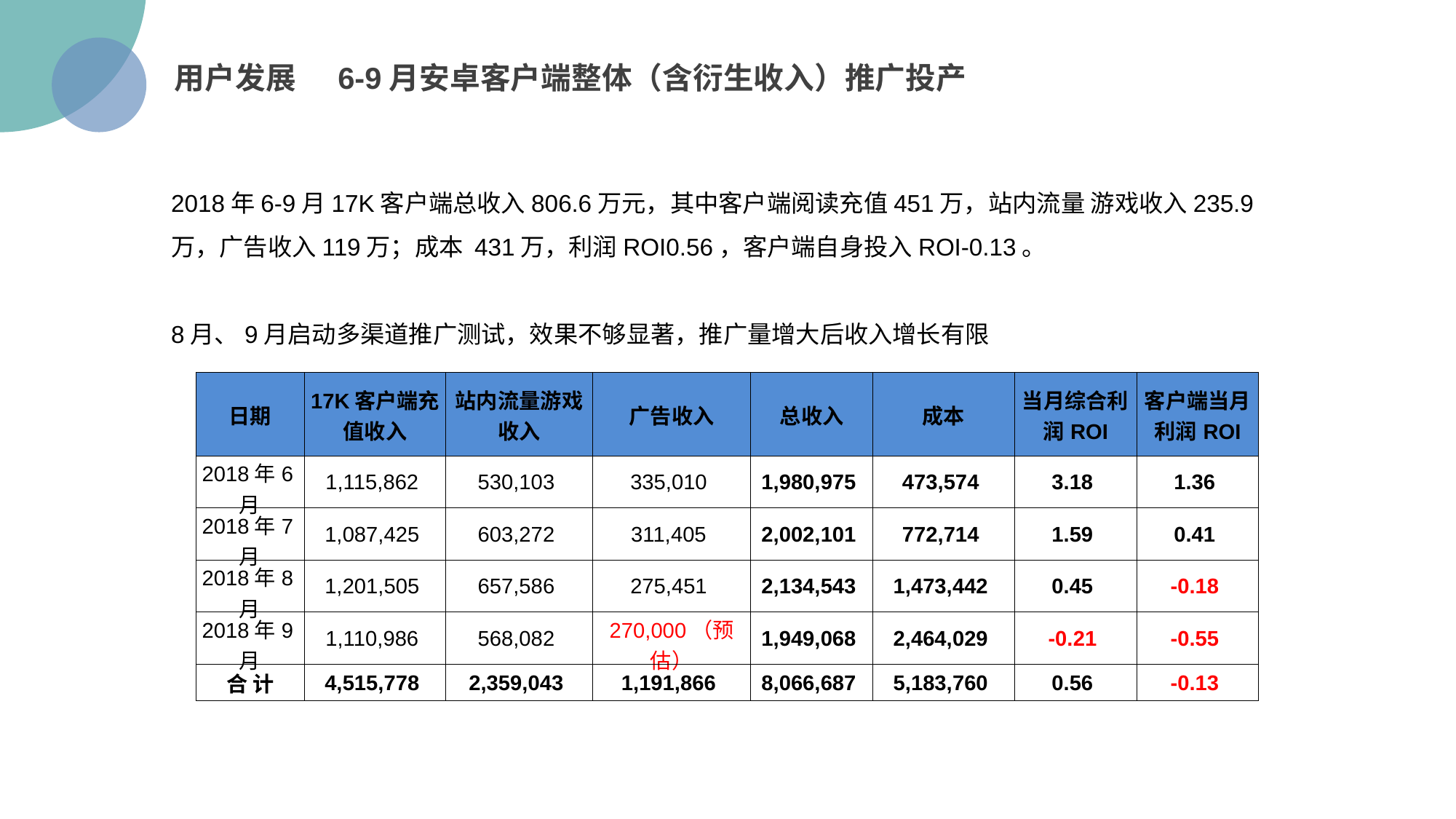

用户发展     6-9月安卓客户端整体（含衍生收入）推广投产
2018年6-9月17K客户端总收入806.6万元，其中客户端阅读充值451万，站内流量 游戏收入235.9万，广告收入119万；成本 431万，利润ROI0.56，客户端自身投入ROI-0.13。

8月、9月启动多渠道推广测试，效果不够显著，推广量增大后收入增长有限
| 日期 | 17K客户端充值收入 | 站内流量游戏收入 | 广告收入 | 总收入 | 成本 | 当月综合利润ROI | 客户端当月利润ROI |
| --- | --- | --- | --- | --- | --- | --- | --- |
| 2018年6月 | 1,115,862 | 530,103 | 335,010 | 1,980,975 | 473,574 | 3.18 | 1.36 |
| 2018年7月 | 1,087,425 | 603,272 | 311,405 | 2,002,101 | 772,714 | 1.59 | 0.41 |
| 2018年8月 | 1,201,505 | 657,586 | 275,451 | 2,134,543 | 1,473,442 | 0.45 | -0.18 |
| 2018年9月 | 1,110,986 | 568,082 | 270,000（预估） | 1,949,068 | 2,464,029 | -0.21 | -0.55 |
| 合 计 | 4,515,778 | 2,359,043 | 1,191,866 | 8,066,687 | 5,183,760 | 0.56 | -0.13 |